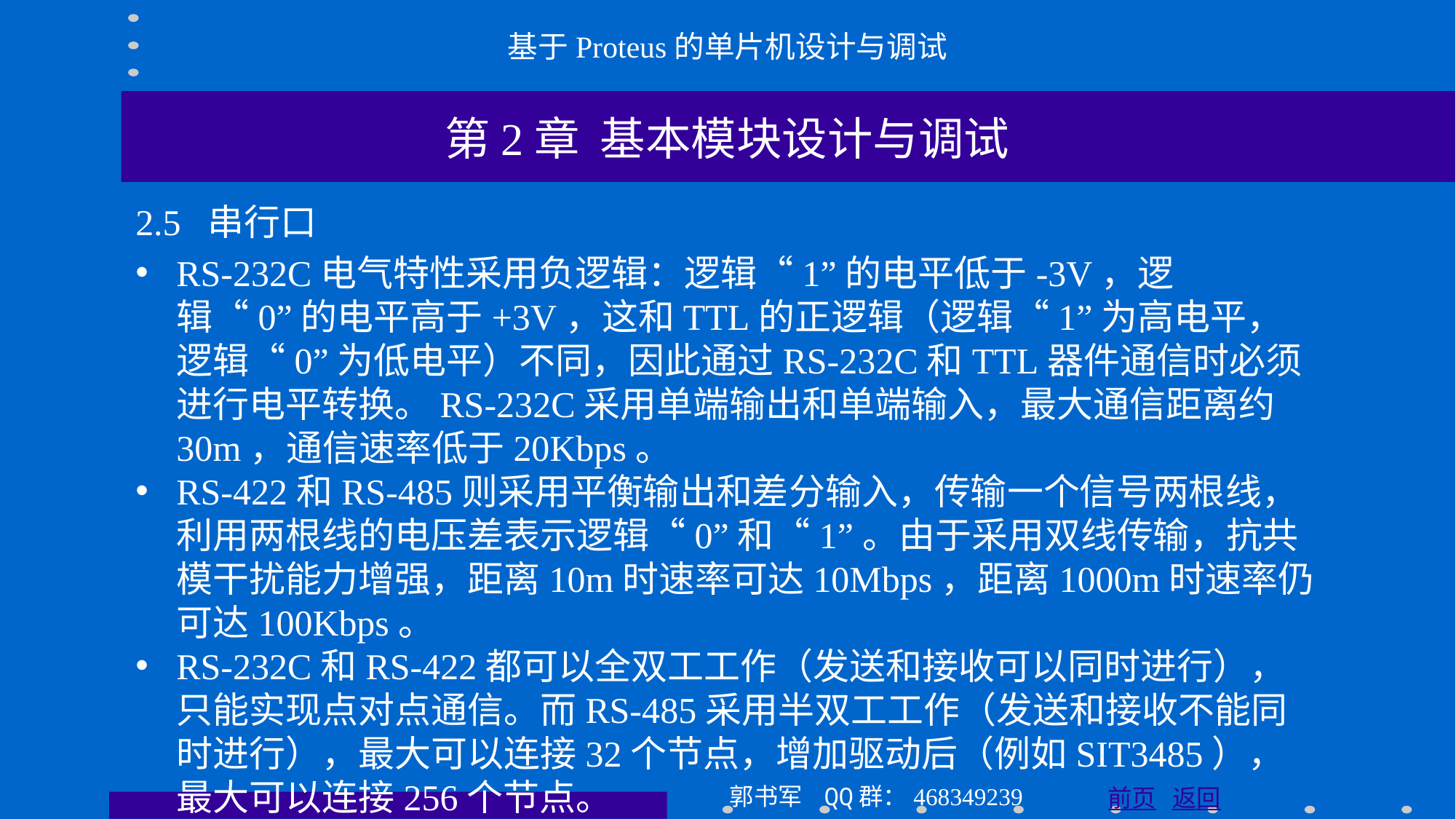

基于Proteus的单片机设计与调试
第2章  基本模块设计与调试
2.5  串行口
RS-232C电气特性采用负逻辑：逻辑“1”的电平低于-3V，逻辑“0”的电平高于+3V，这和TTL的正逻辑（逻辑“1”为高电平，逻辑“0”为低电平）不同，因此通过RS-232C和TTL器件通信时必须进行电平转换。RS-232C采用单端输出和单端输入，最大通信距离约30m，通信速率低于20Kbps。
RS-422和RS-485则采用平衡输出和差分输入，传输一个信号两根线，利用两根线的电压差表示逻辑“0”和“1”。由于采用双线传输，抗共模干扰能力增强，距离10m时速率可达10Mbps，距离1000m时速率仍可达100Kbps。
RS-232C和RS-422都可以全双工工作（发送和接收可以同时进行），只能实现点对点通信。而RS-485采用半双工工作（发送和接收不能同时进行），最大可以连接32个节点，增加驱动后（例如SIT3485），最大可以连接256个节点。

郭书军   QQ群：468349239
前页   返回